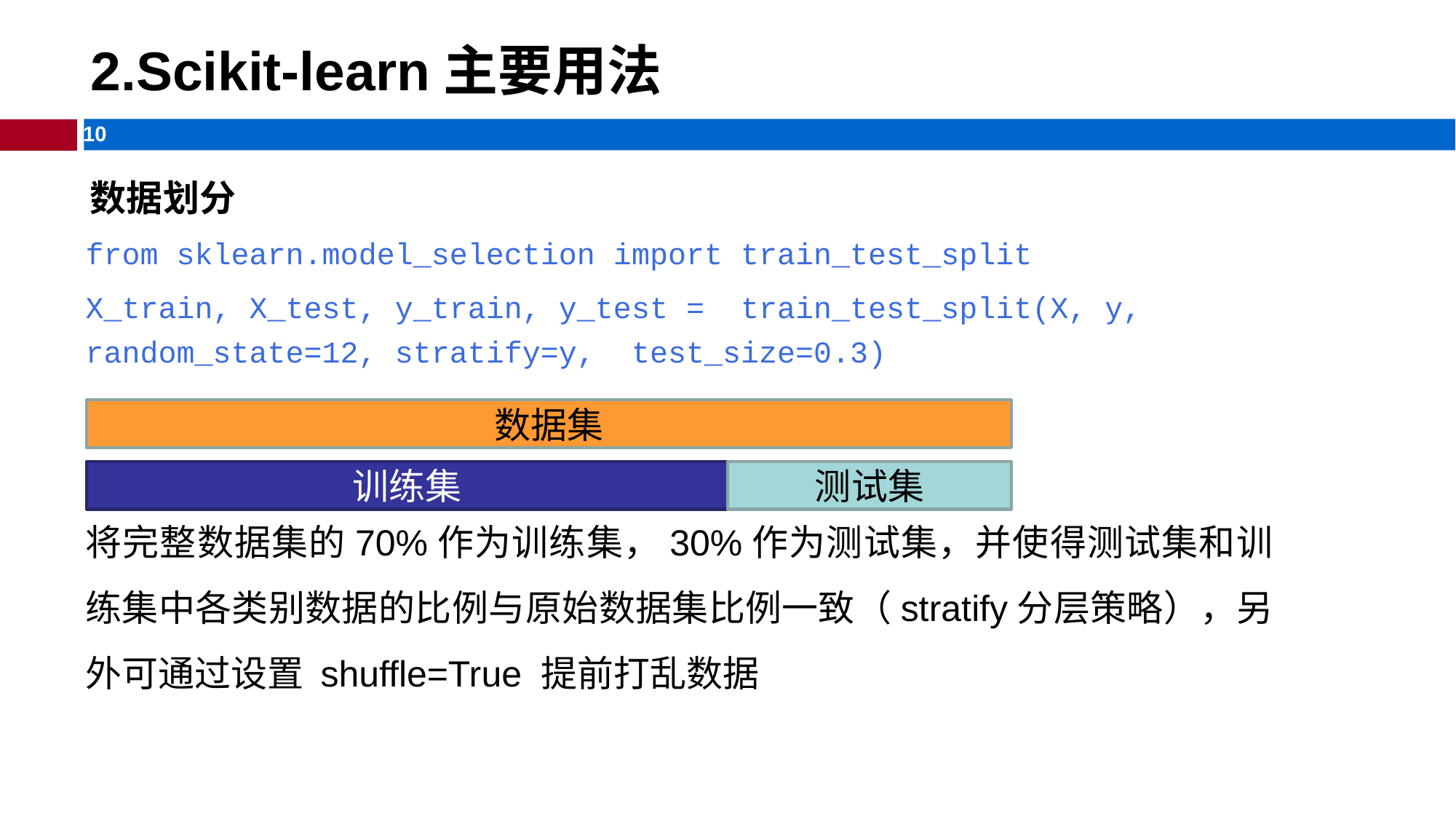

# 2.Scikit-learn主要用法
数据划分

from sklearn.model_selection import train_test_split
X_train, X_test, y_train, y_test =  train_test_split(X, y, random_state=12, stratify=y,  test_size=0.3)

将完整数据集的70%作为训练集，30%作为测试集，并使得测试集和训练集中各类别数据的比例与原始数据集比例一致（stratify分层策略），另外可通过设置 shuffle=True 提前打乱数据
数据集
训练集
测试集